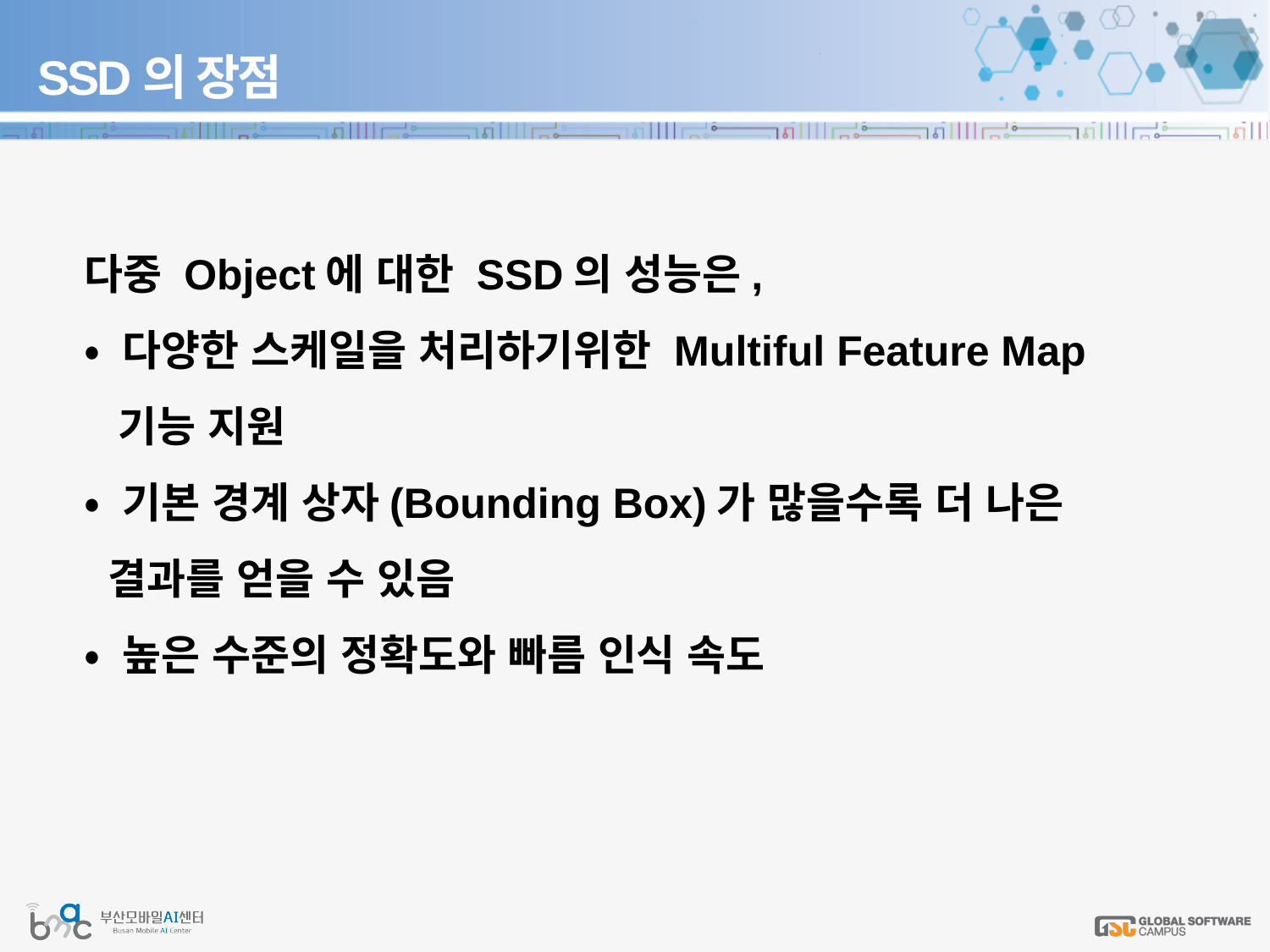

# SSD의 장점
다중 Object에 대한 SSD의 성능은,
• 다양한 스케일을 처리하기위한 Multiful Feature Map
  기능 지원
• 기본 경계 상자(Bounding Box)가 많을수록 더 나은
  결과를 얻을 수 있음
• 높은 수준의 정확도와 빠름 인식 속도